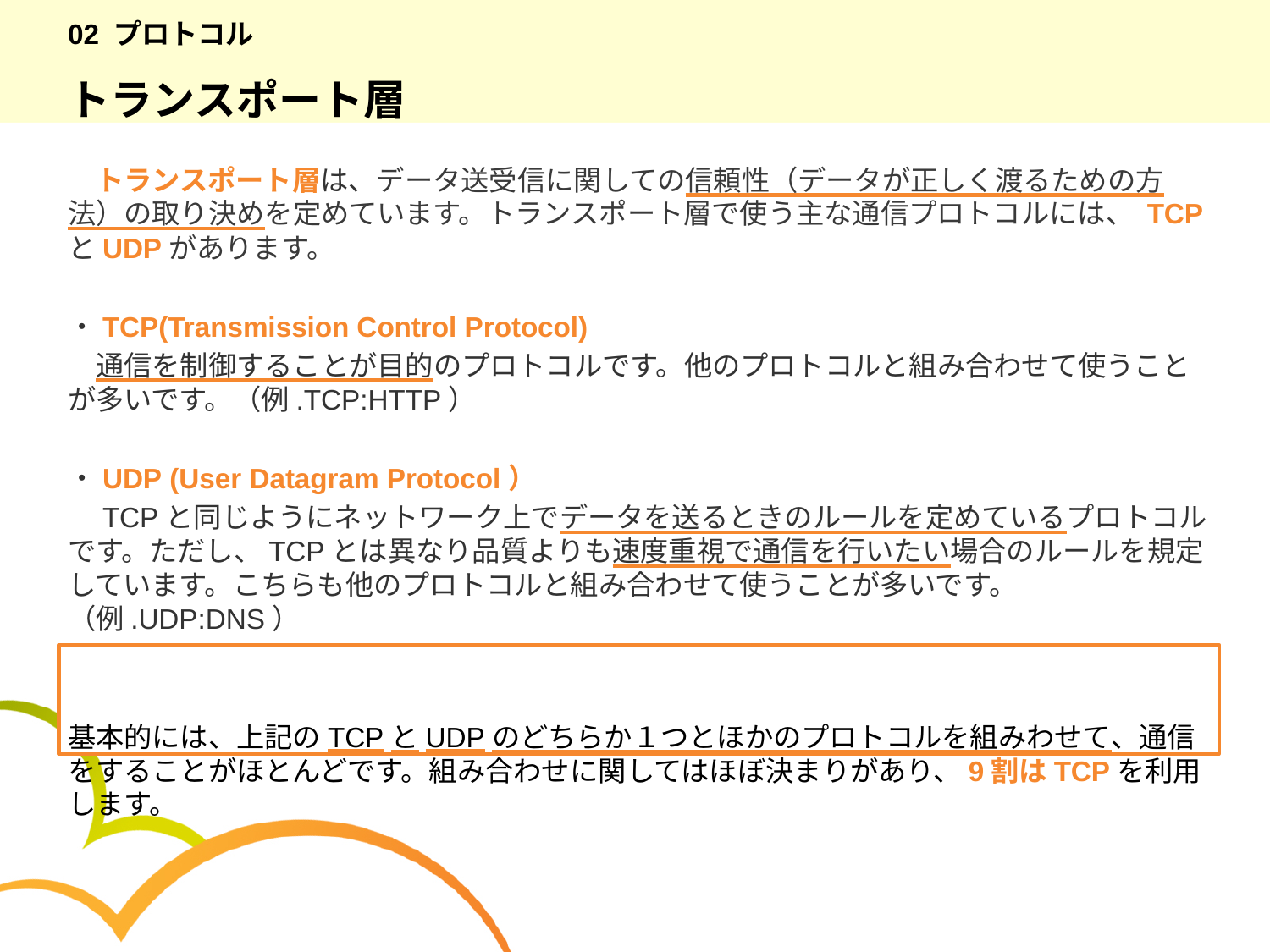

# 02 プロトコル
トランスポート層
　トランスポート層は、データ送受信に関しての信頼性（データが正しく渡るための方法）の取り決めを定めています。トランスポート層で使う主な通信プロトコルには、 TCPとUDPがあります。

・TCP(Transmission Control Protocol)
　通信を制御することが目的のプロトコルです。他のプロトコルと組み合わせて使うことが多いです。（例.TCP:HTTP）

・UDP (User Datagram Protocol）
　TCPと同じようにネットワーク上でデータを送るときのルールを定めているプロトコルです。ただし、TCPとは異なり品質よりも速度重視で通信を行いたい場合のルールを規定しています。こちらも他のプロトコルと組み合わせて使うことが多いです。（例.UDP:DNS）

基本的には、上記のTCPとUDPのどちらか１つとほかのプロトコルを組みわせて、通信をすることがほとんどです。組み合わせに関してはほぼ決まりがあり、9割はTCPを利用します。